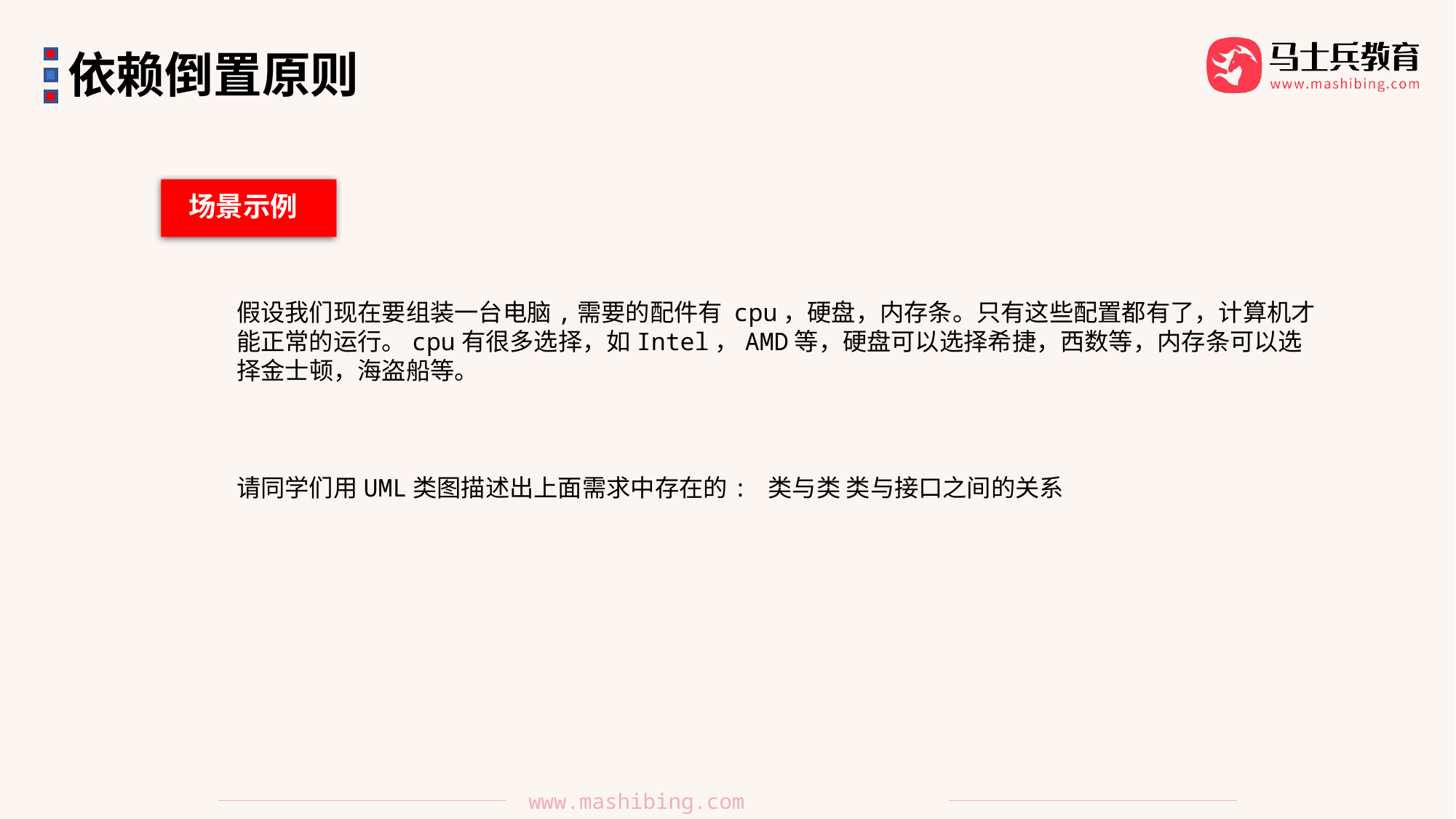

依赖倒置原则

场景示例
假设我们现在要组装一台电脑,需要的配件有 cpu，硬盘，内存条。只有这些配置都有了，计算机才能正常的运行。cpu有很多选择，如Intel，AMD等，硬盘可以选择希捷，西数等，内存条可以选择金士顿，海盗船等。
请同学们用UML类图描述出上面需求中存在的: 类与类 类与接口之间的关系